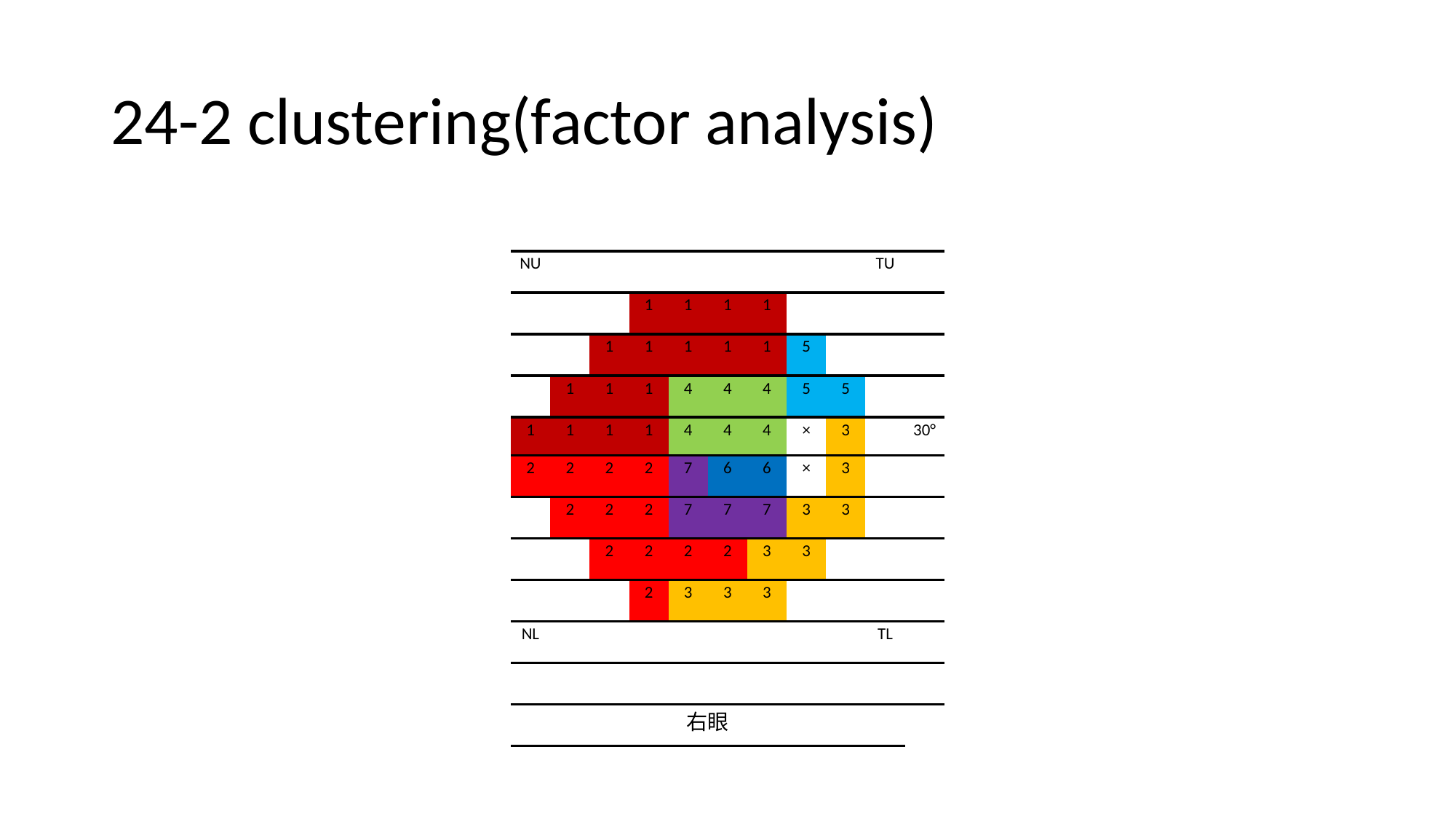

24-2 clustering(factor analysis)
| NU |  |  |  |  |  |  |  |  | TU |  |
| --- | --- | --- | --- | --- | --- | --- | --- | --- | --- | --- |
|  |  |  | 1 | 1 | 1 | 1 |  |  |  |  |
|  |  | 1 | 1 | 1 | 1 | 1 | 5 |  |  |  |
|  | 1 | 1 | 1 | 4 | 4 | 4 | 5 | 5 |  |  |
| 1 | 1 | 1 | 1 | 4 | 4 | 4 | × | 3 |  | 30° |
| 2 | 2 | 2 | 2 | 7 | 6 | 6 | × | 3 |  |  |
|  | 2 | 2 | 2 | 7 | 7 | 7 | 3 | 3 |  |  |
|  |  | 2 | 2 | 2 | 2 | 3 | 3 |  |  |  |
|  |  |  | 2 | 3 | 3 | 3 |  |  |  |  |
| NL |  |  |  |  |  |  |  |  | TL |  |
|  |  |  |  |  |  |  |  |  |  |  |
|  |  |  |  | 右眼 |  |  |  |  |  |  |